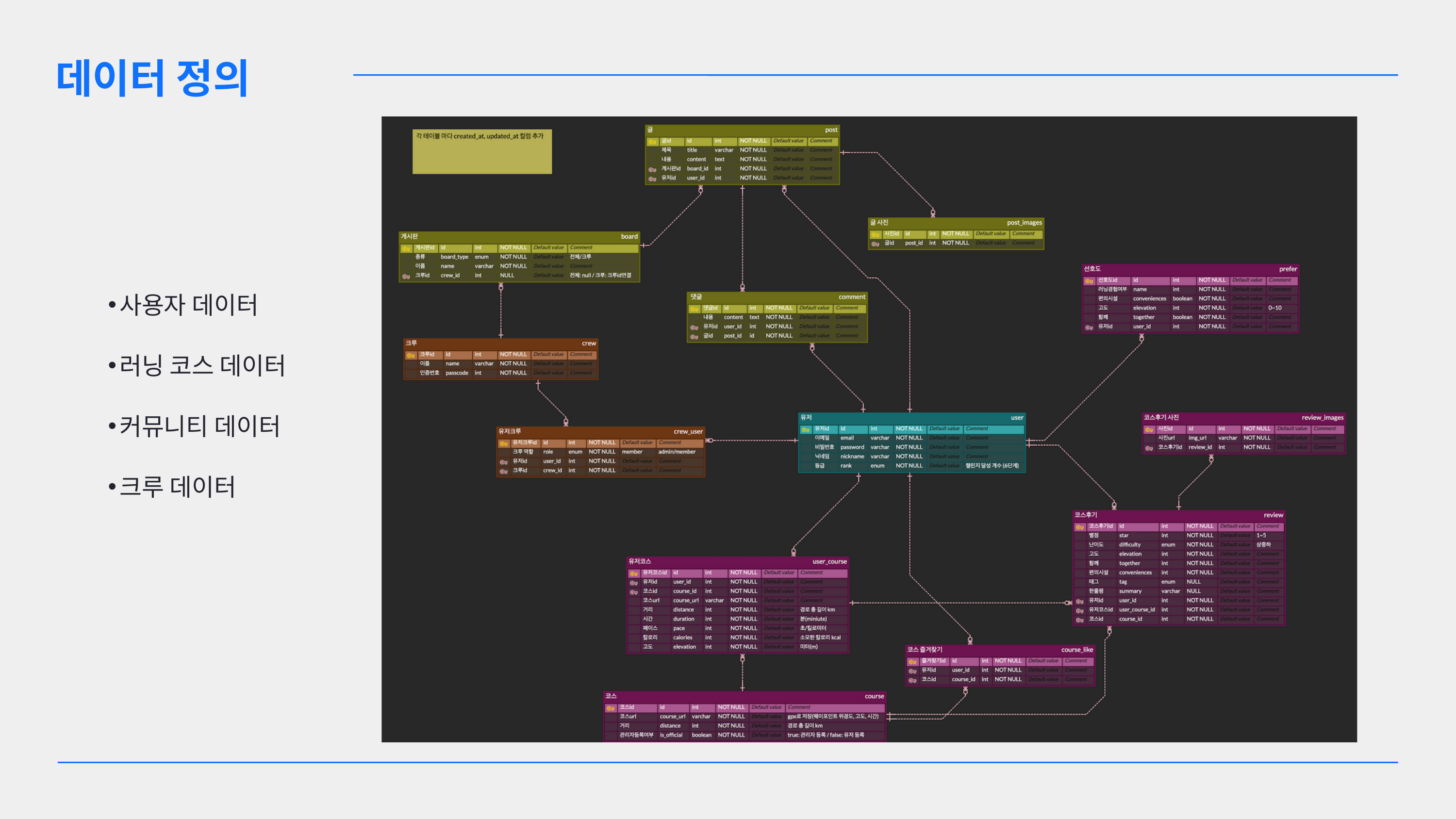

데이터 정의

사용자 데이터
러닝 코스 데이터
커뮤니티 데이터
크루 데이터